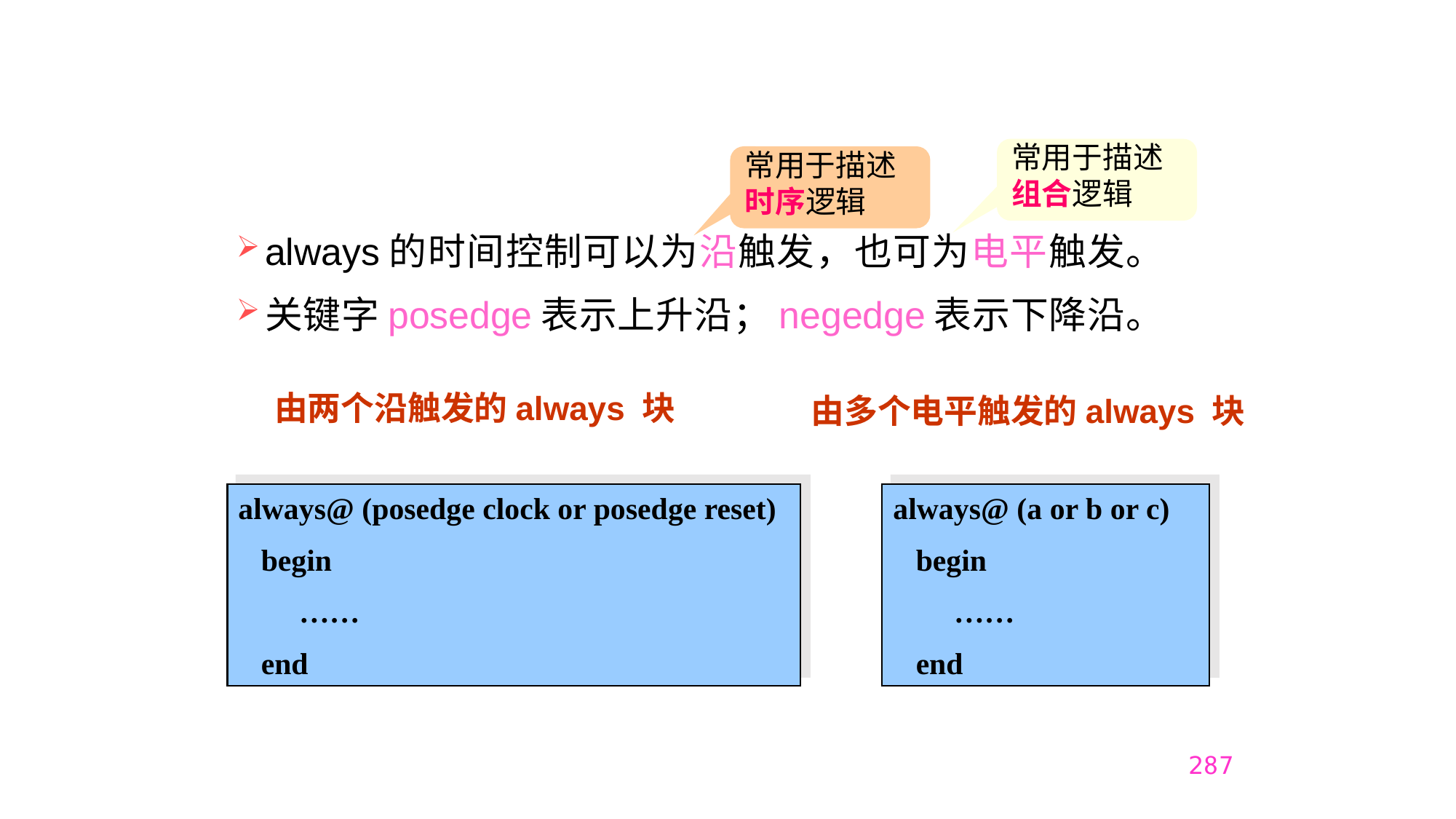

常用于描述组合逻辑
常用于描述时序逻辑
always的时间控制可以为沿触发，也可为电平触发。
关键字posedge表示上升沿；negedge表示下降沿。
由两个沿触发的always 块
由多个电平触发的always 块
always@ (posedge clock or posedge reset)
   begin
        ……
   end
always@ (a or b or c)
   begin
        ……
   end
287